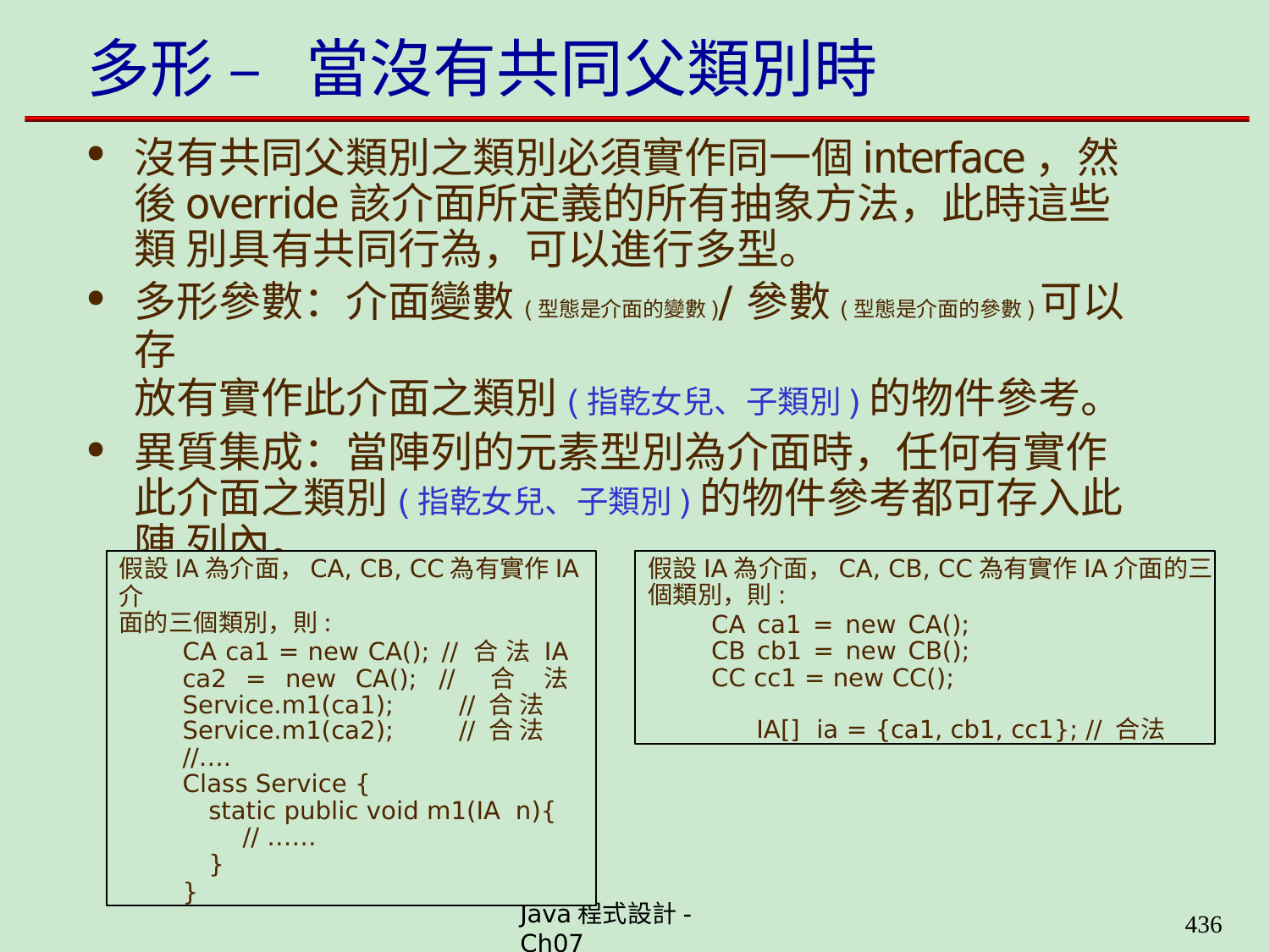

# 多形 – 當沒有共同父類別時
沒有共同父類別之類別必須實作同一個interface，然 後override該介面所定義的所有抽象方法，此時這些類 別具有共同行為，可以進行多型。
多形參數：介面變數(型態是介面的變數)/參數(型態是介面的參數)可以存
放有實作此介面之類別(指乾女兒、子類別)的物件參考。
異質集成：當陣列的元素型別為介面時，任何有實作 此介面之類別(指乾女兒、子類別)的物件參考都可存入此陣 列內。
假設IA為介面，CA, CB, CC為有實作IA介
面的三個類別，則:
CA ca1 = new CA(); // 合 法 IA ca2 = new CA(); // 合 法 Service.m1(ca1);        // 合 法
Service.m1(ca2);        // 合 法
//….
Class Service {
static public void m1(IA n){
// ……
}
}
假設IA為介面，CA, CB, CC為有實作IA介面的三
個類別，則:
CA ca1 = new CA();  CB cb1 = new CB();  CC cc1 = new CC();
IA[] ia = {ca1, cb1, cc1}; // 合法
Java程式設計-Ch07
436